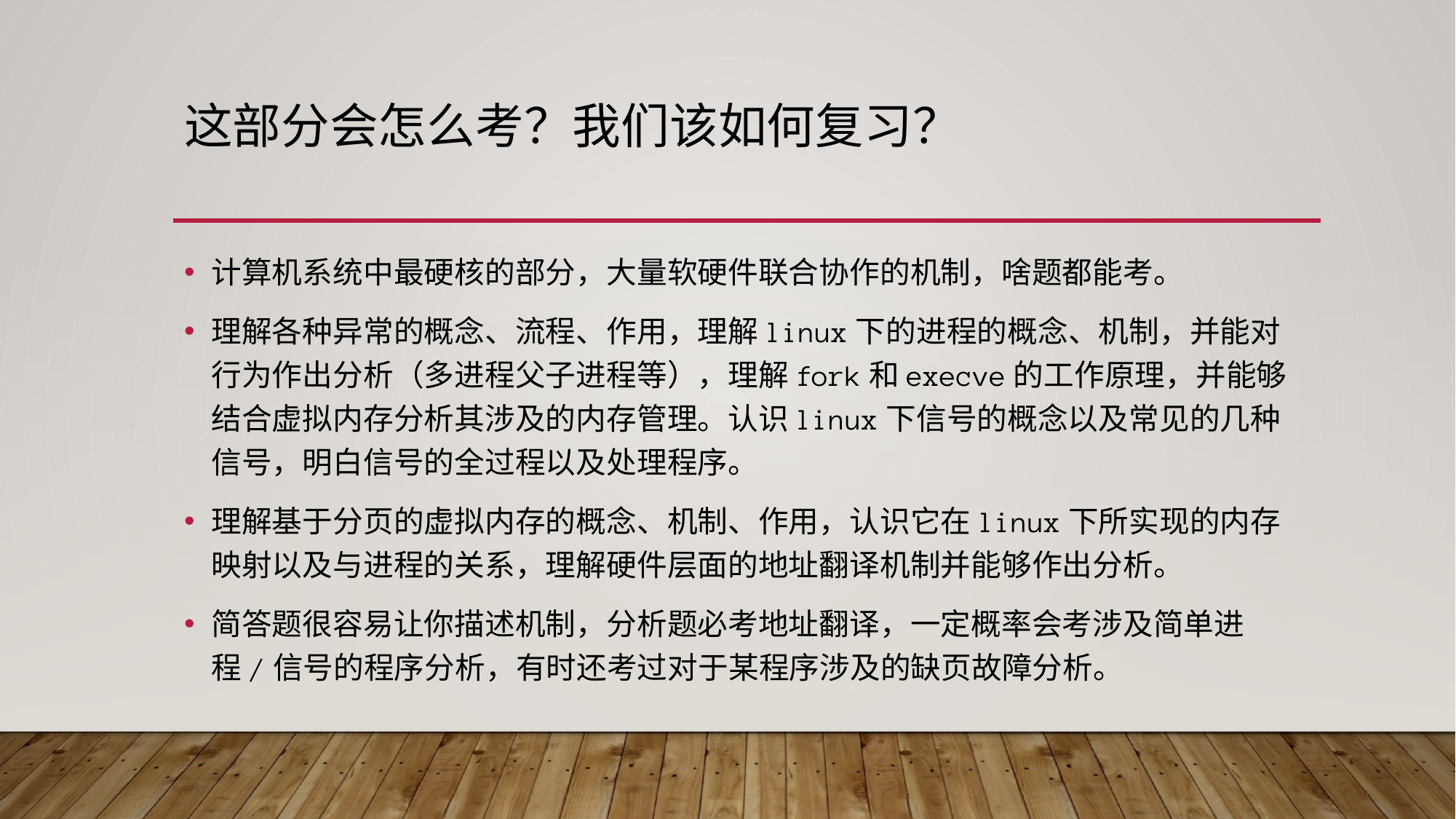

# 这部分会怎么考？我们该如何复习？
计算机系统中最硬核的部分，大量软硬件联合协作的机制，啥题都能考。
理解各种异常的概念、流程、作用，理解linux下的进程的概念、机制，并能对行为作出分析（多进程父子进程等），理解fork和execve的工作原理，并能够结合虚拟内存分析其涉及的内存管理。认识linux下信号的概念以及常见的几种信号，明白信号的全过程以及处理程序。
理解基于分页的虚拟内存的概念、机制、作用，认识它在linux下所实现的内存映射以及与进程的关系，理解硬件层面的地址翻译机制并能够作出分析。
简答题很容易让你描述机制，分析题必考地址翻译，一定概率会考涉及简单进程/信号的程序分析，有时还考过对于某程序涉及的缺页故障分析。